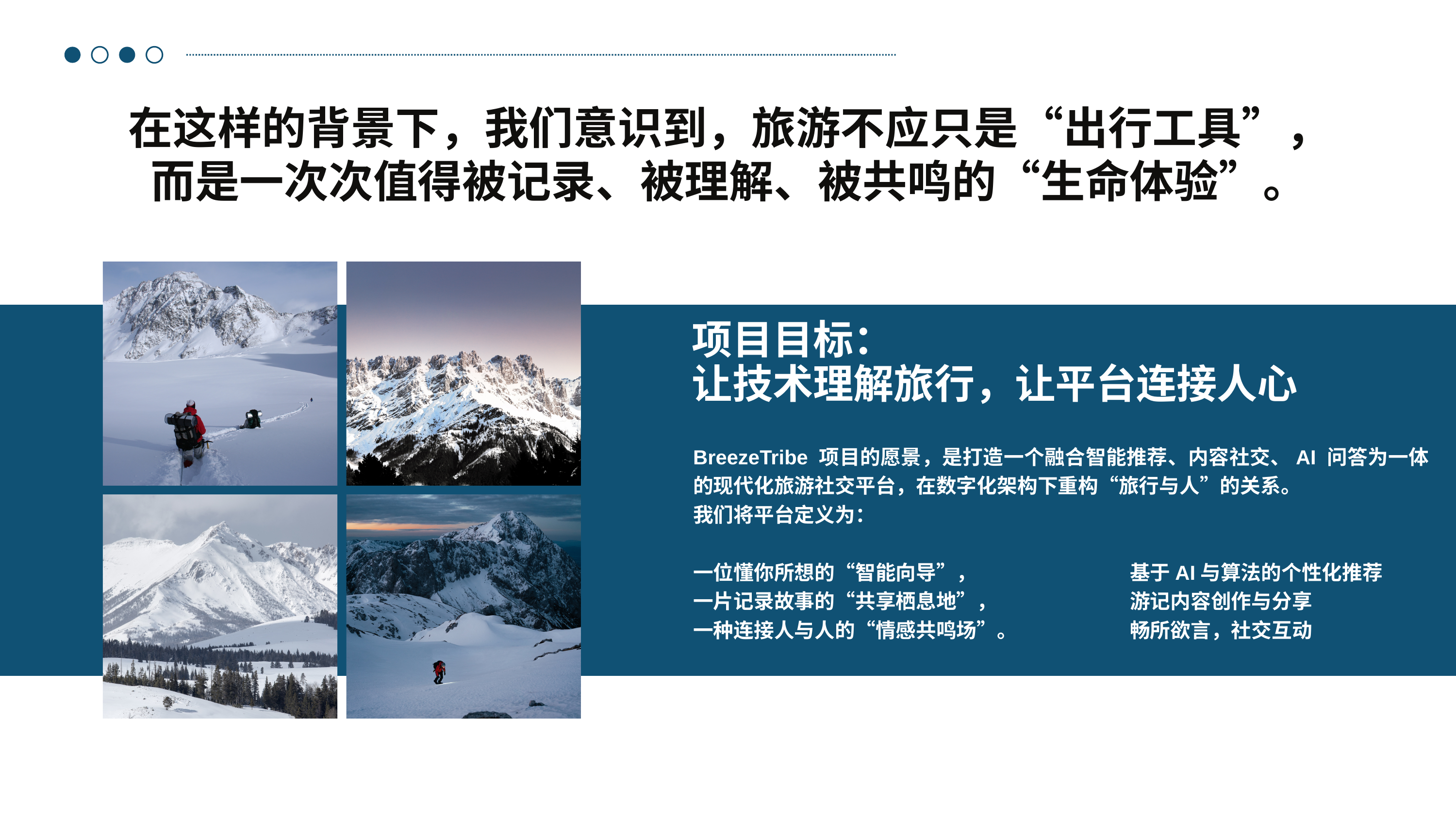

在这样的背景下，我们意识到，旅游不应只是“出行工具”，而是一次次值得被记录、被理解、被共鸣的“生命体验”。

项目目标：
让技术理解旅行，让平台连接人心
BreezeTribe 项目的愿景，是打造一个融合智能推荐、内容社交、AI 问答为一体的现代化旅游社交平台，在数字化架构下重构“旅行与人”的关系。
我们将平台定义为：

一位懂你所想的“智能向导”，			基于AI与算法的个性化推荐
一片记录故事的“共享栖息地”，		游记内容创作与分享
一种连接人与人的“情感共鸣场”。		畅所欲言，社交互动